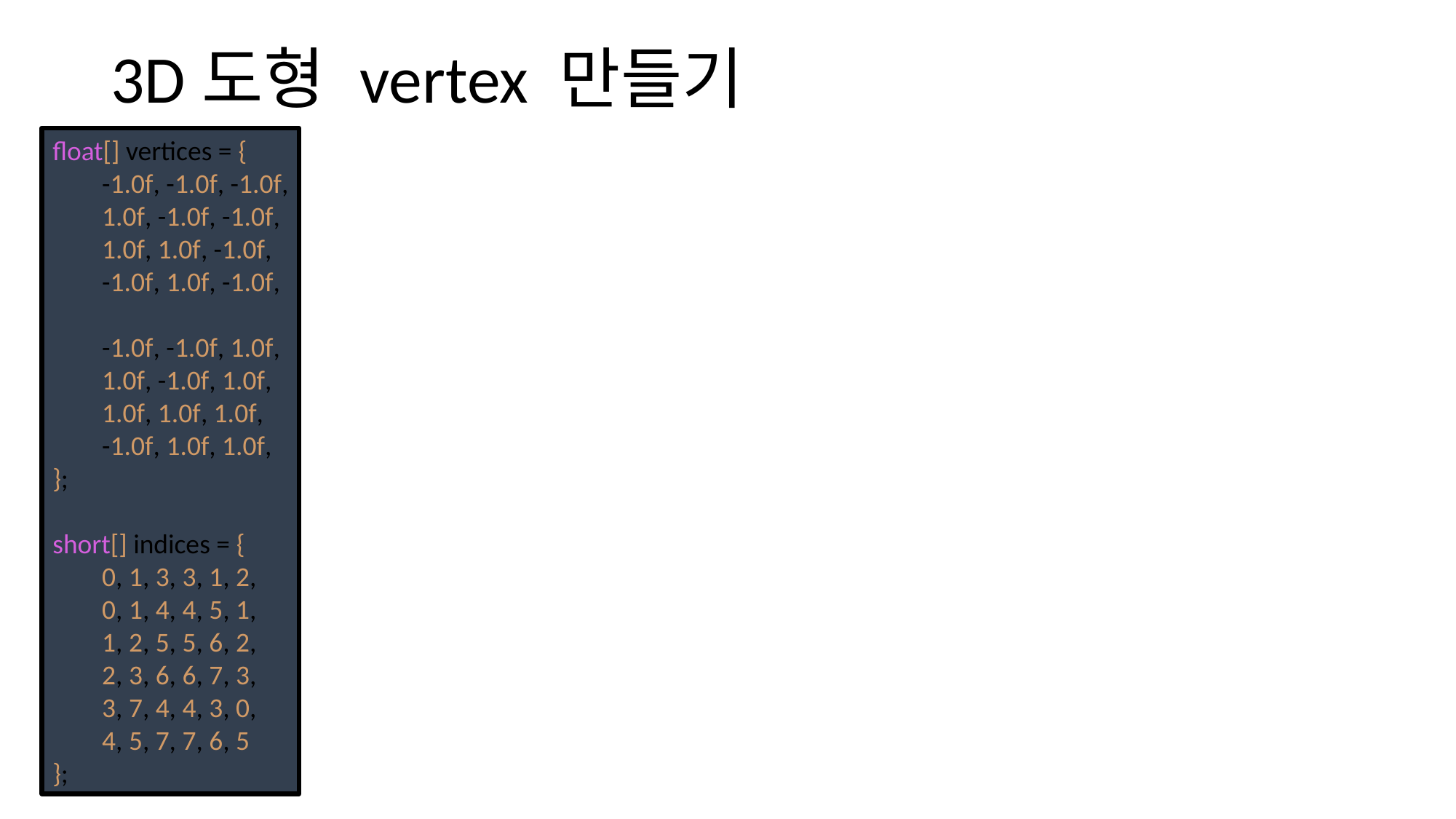

# 3D도형 vertex 만들기
float[] vertices = {
        -1.0f, -1.0f, -1.0f,
        1.0f, -1.0f, -1.0f,
        1.0f, 1.0f, -1.0f,
        -1.0f, 1.0f, -1.0f,
        -1.0f, -1.0f, 1.0f,
        1.0f, -1.0f, 1.0f,
        1.0f, 1.0f, 1.0f,
        -1.0f, 1.0f, 1.0f,
};
short[] indices = {
        0, 1, 3, 3, 1, 2,
        0, 1, 4, 4, 5, 1,
        1, 2, 5, 5, 6, 2,
        2, 3, 6, 6, 7, 3,
        3, 7, 4, 4, 3, 0,
        4, 5, 7, 7, 6, 5
};